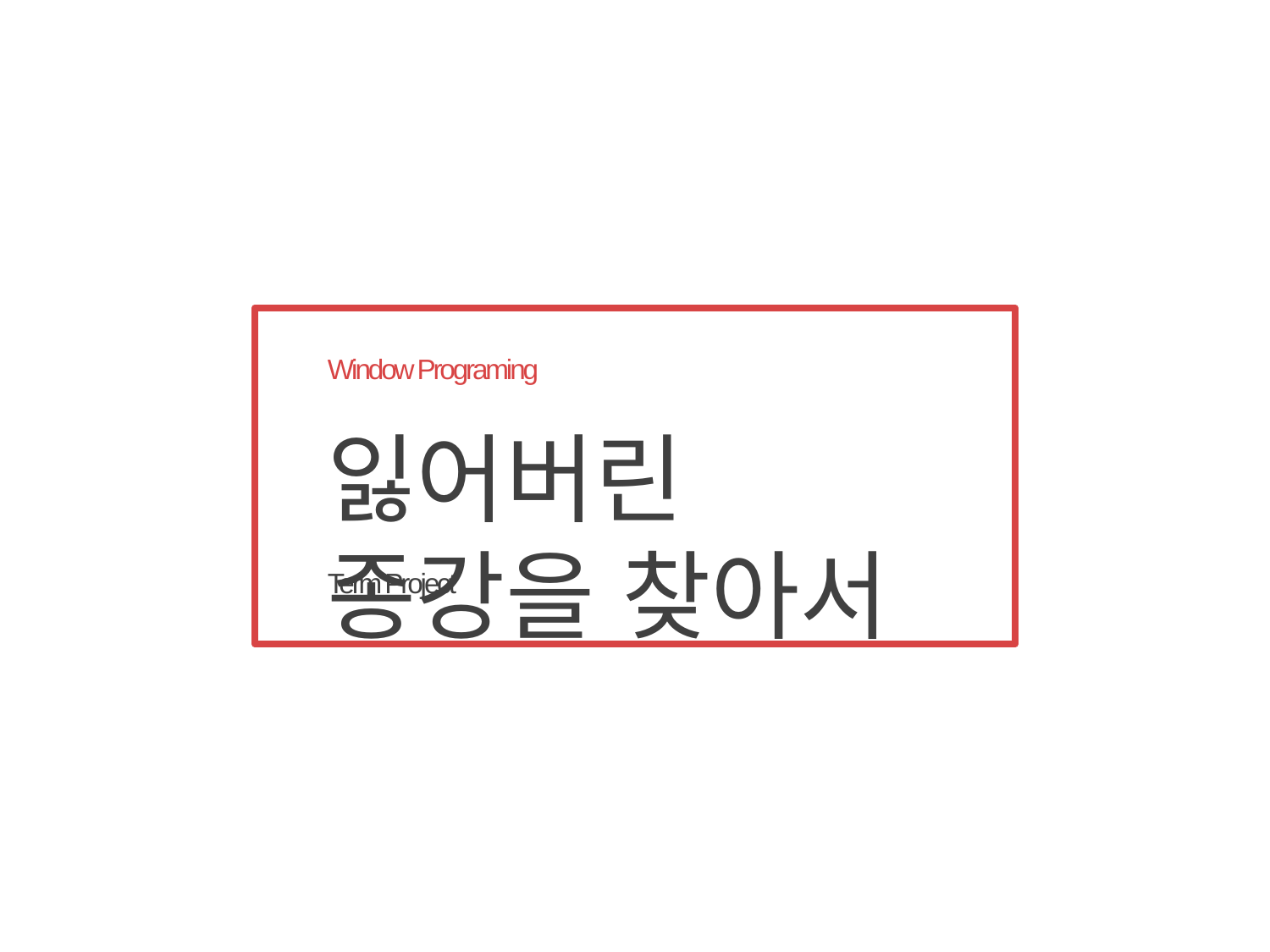

Window Programing
잃어버린 종강을 찾아서
Term Project